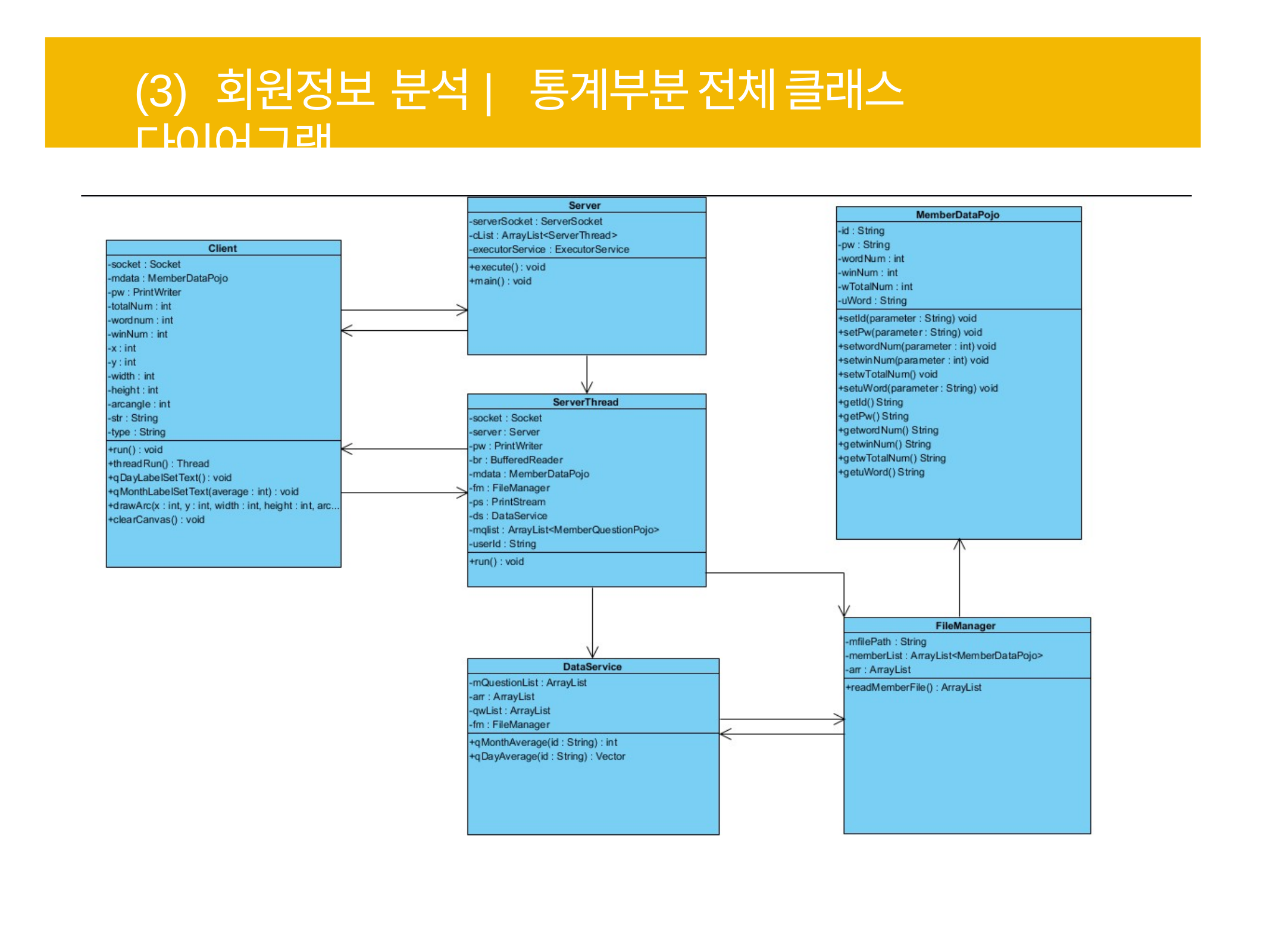

# (3) 회원정보 분석	| 통계부분 전체 클래스 다이어그램